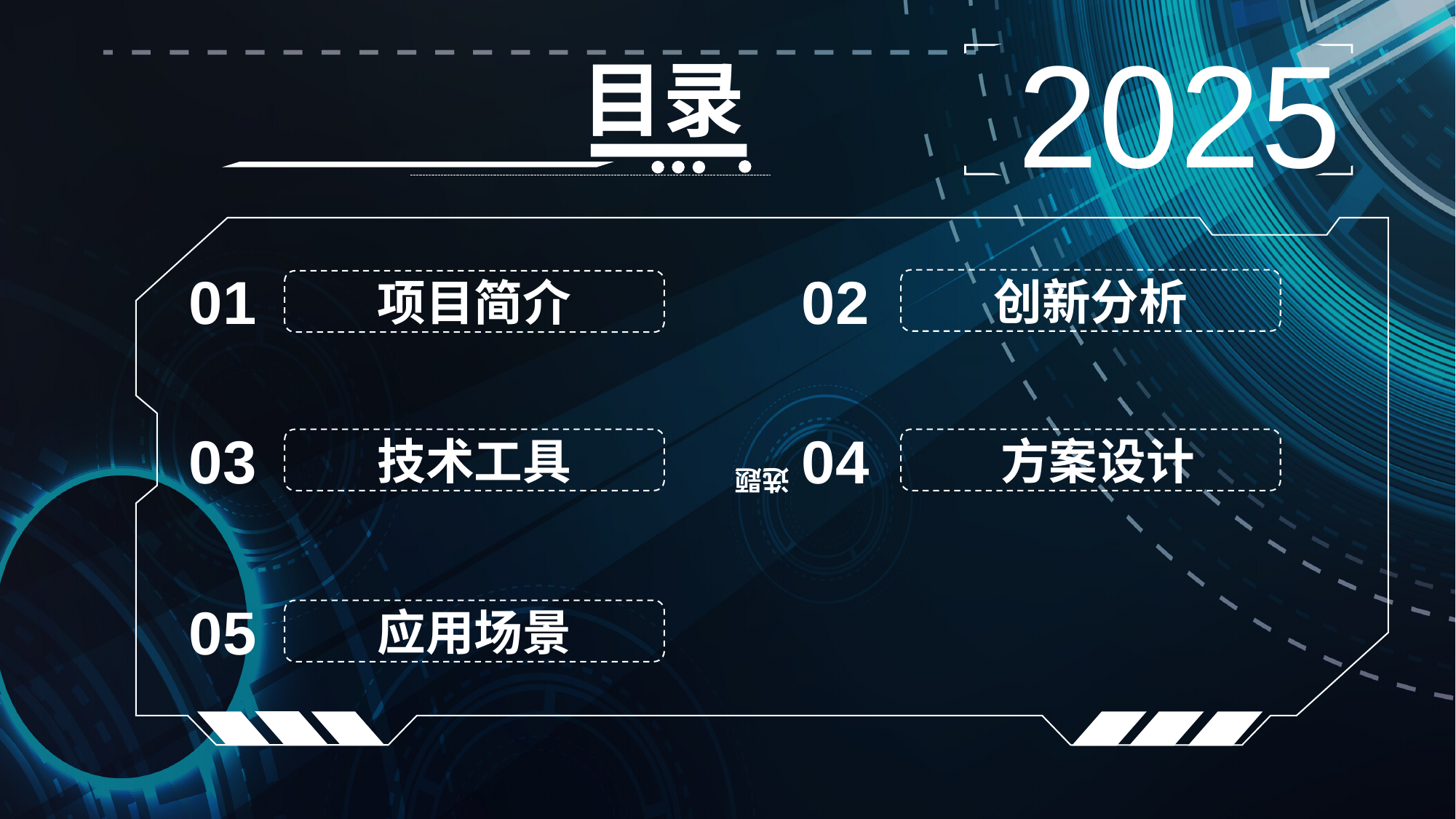

行业PPT模板http://www.1ppt.com/hangye/
2025
目录

选题

01
02
创新分析
项目简介

03
04
技术工具
 方案设计
05
应用场景